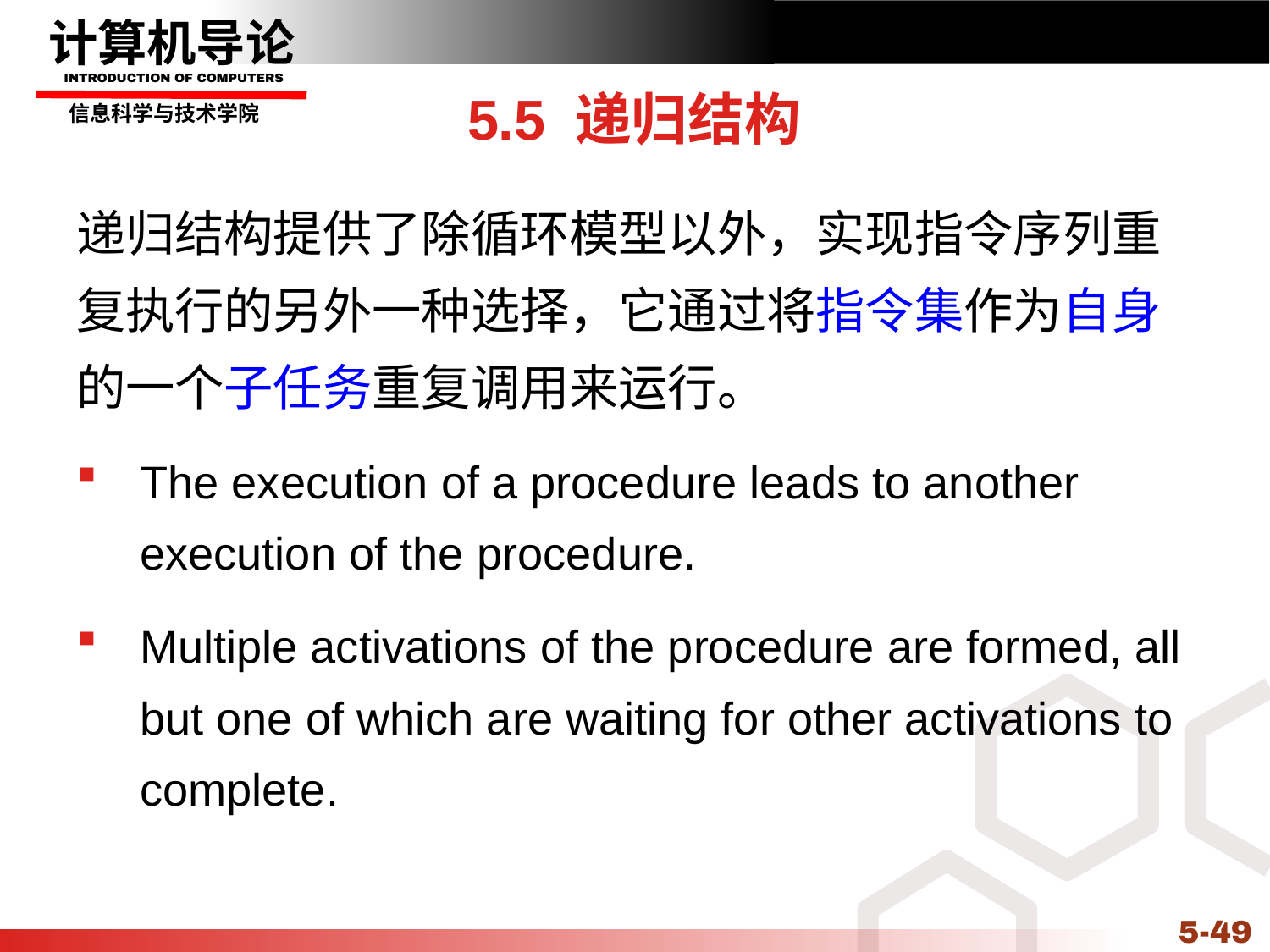

# 5.5 递归结构
递归结构提供了除循环模型以外，实现指令序列重复执行的另外一种选择，它通过将指令集作为自身的一个子任务重复调用来运行。
The execution of a procedure leads to another execution of the procedure.
Multiple activations of the procedure are formed, all but one of which are waiting for other activations to complete.
5-49